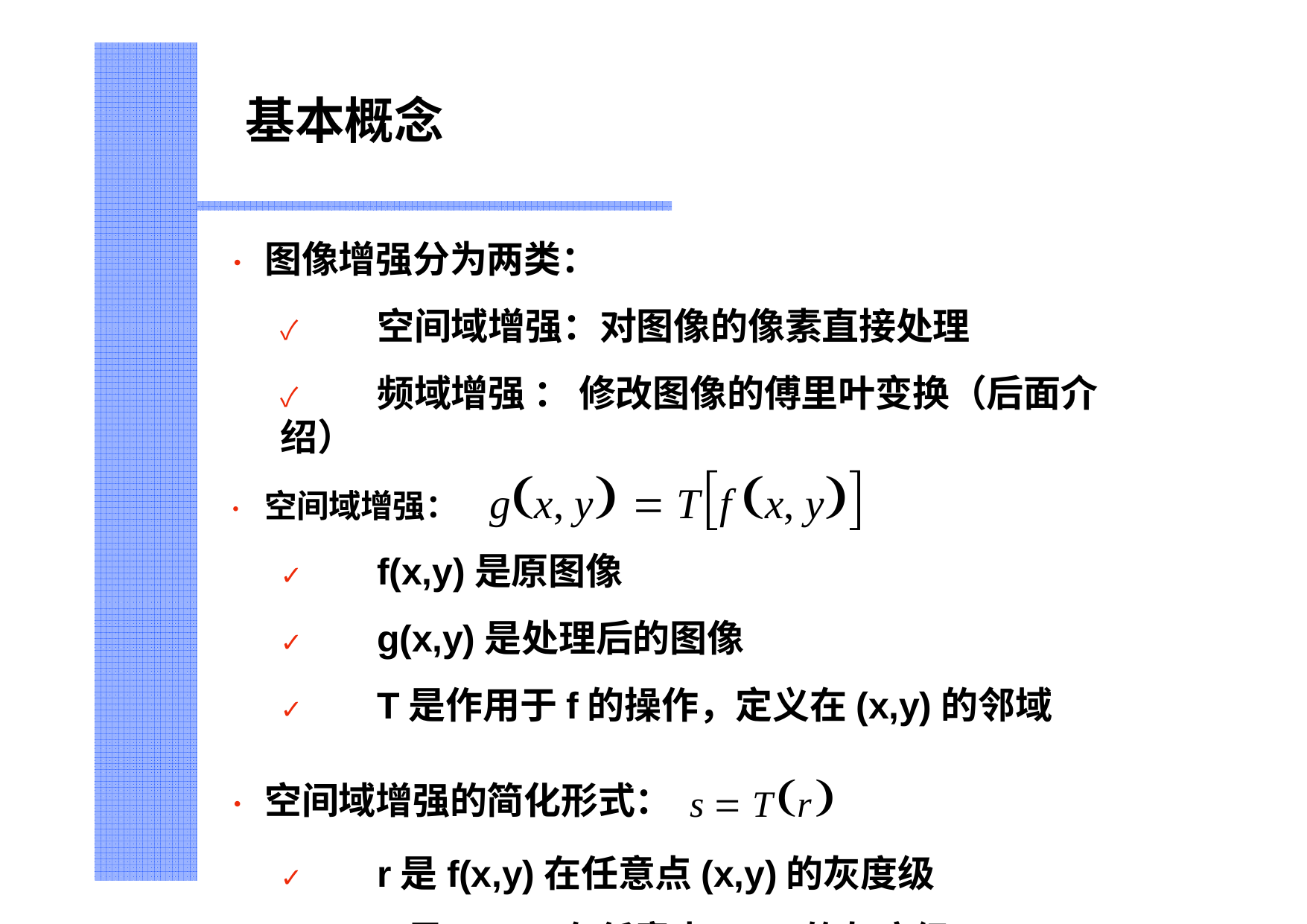

基本概念

•	图像增强分为两类：
✓	空间域增强：对图像的像素直接处理
✓	频域增强 ： 修改图像的傅里叶变换（后面介绍）
•	空间域增强： g(x, y) = T[f (x, y)]
✓	f(x,y)是原图像
✓	g(x,y)是处理后的图像
✓	T是作用于f的操作，定义在(x,y)的邻域
•	空间域增强的简化形式： s = T(r)
✓	r是f(x,y)在任意点(x,y)的灰度级
✓	s是g(x,y)在任意点(x,y)的灰度级